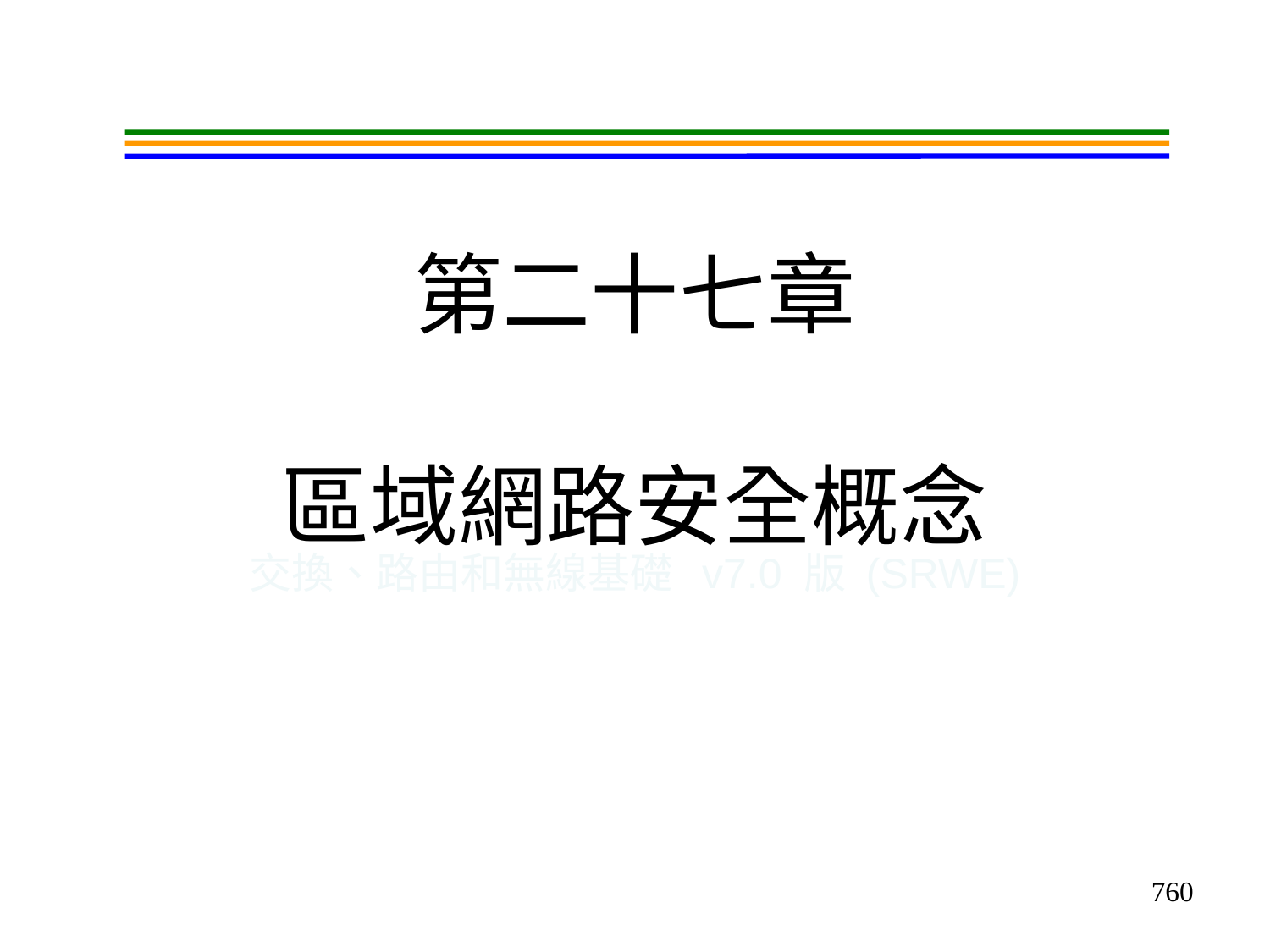

# 第二十七章 區域網路安全概念
交換、路由和無線基礎  v7.0 版 (SRWE)

760